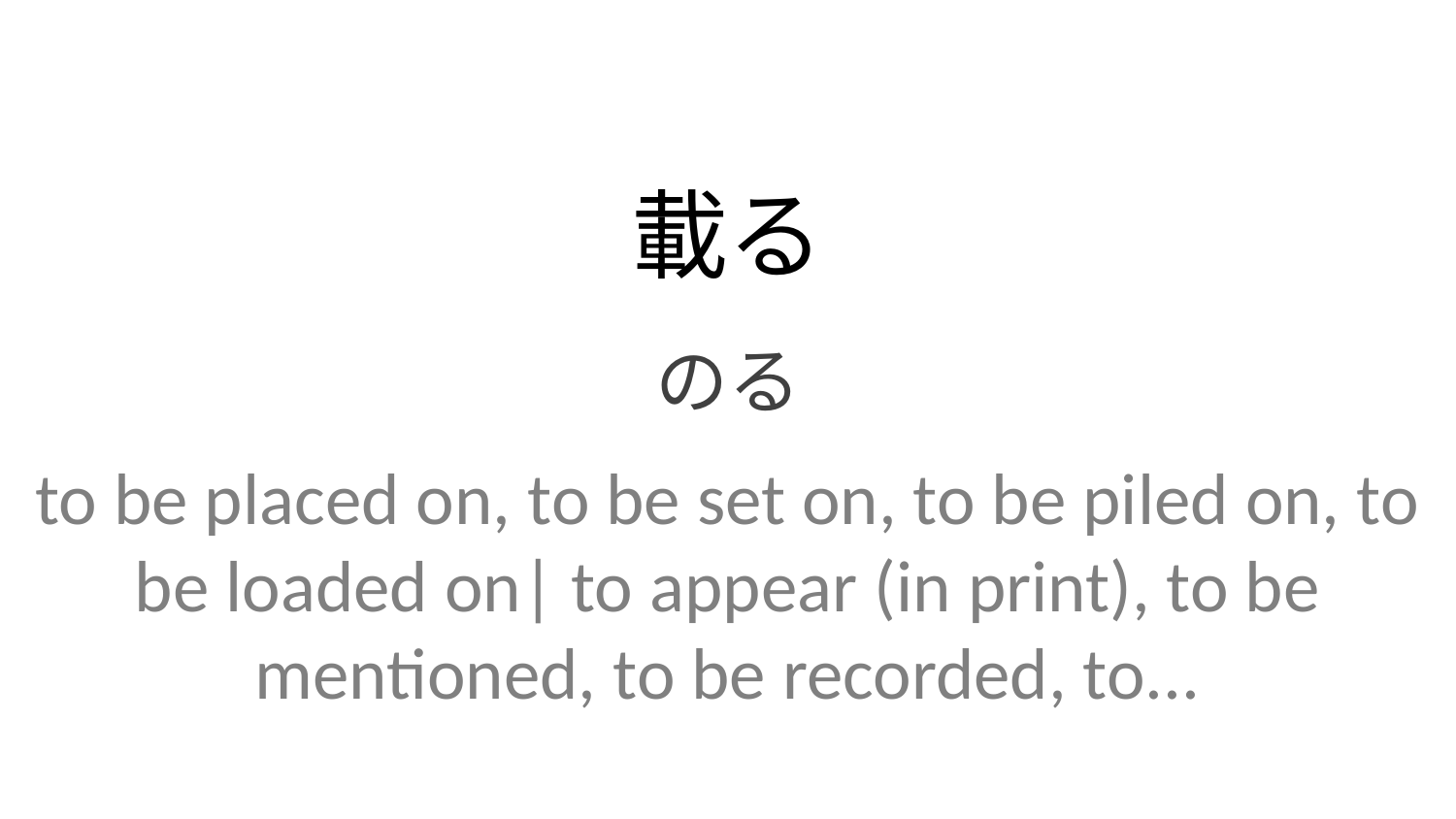

載る

のる
to be placed on, to be set on, to be piled on, to be loaded on| to appear (in print), to be mentioned, to be recorded, to...